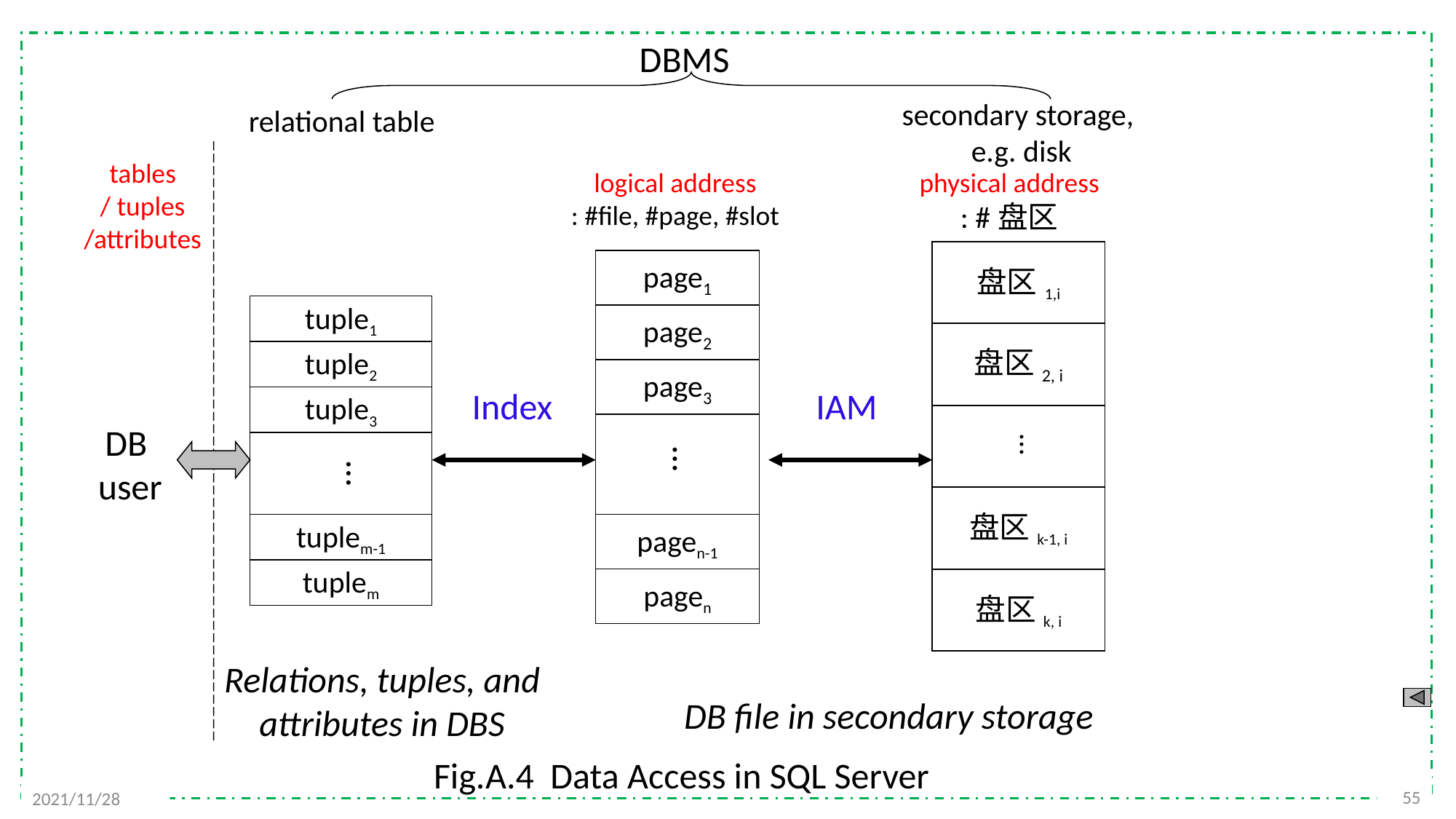

DBMS

 relational table
secondary storage,
e.g. disk

tables
/ tuples
/attributes
logical address
: #file, #page, #slot
physical address
: #盘区

盘区1,i
page1
tuple1
page2
盘区2, i
tuple2
page3
Index
IAM
tuple3

DB
user

…

…

…

盘区k-1, i
tuplem-1
pagen-1
tuplem
pagen
盘区k, i
Relations, tuples, and
attributes in DBS
DB file in secondary storage

Fig.A.4  Data Access in SQL Server
55
2021/11/28